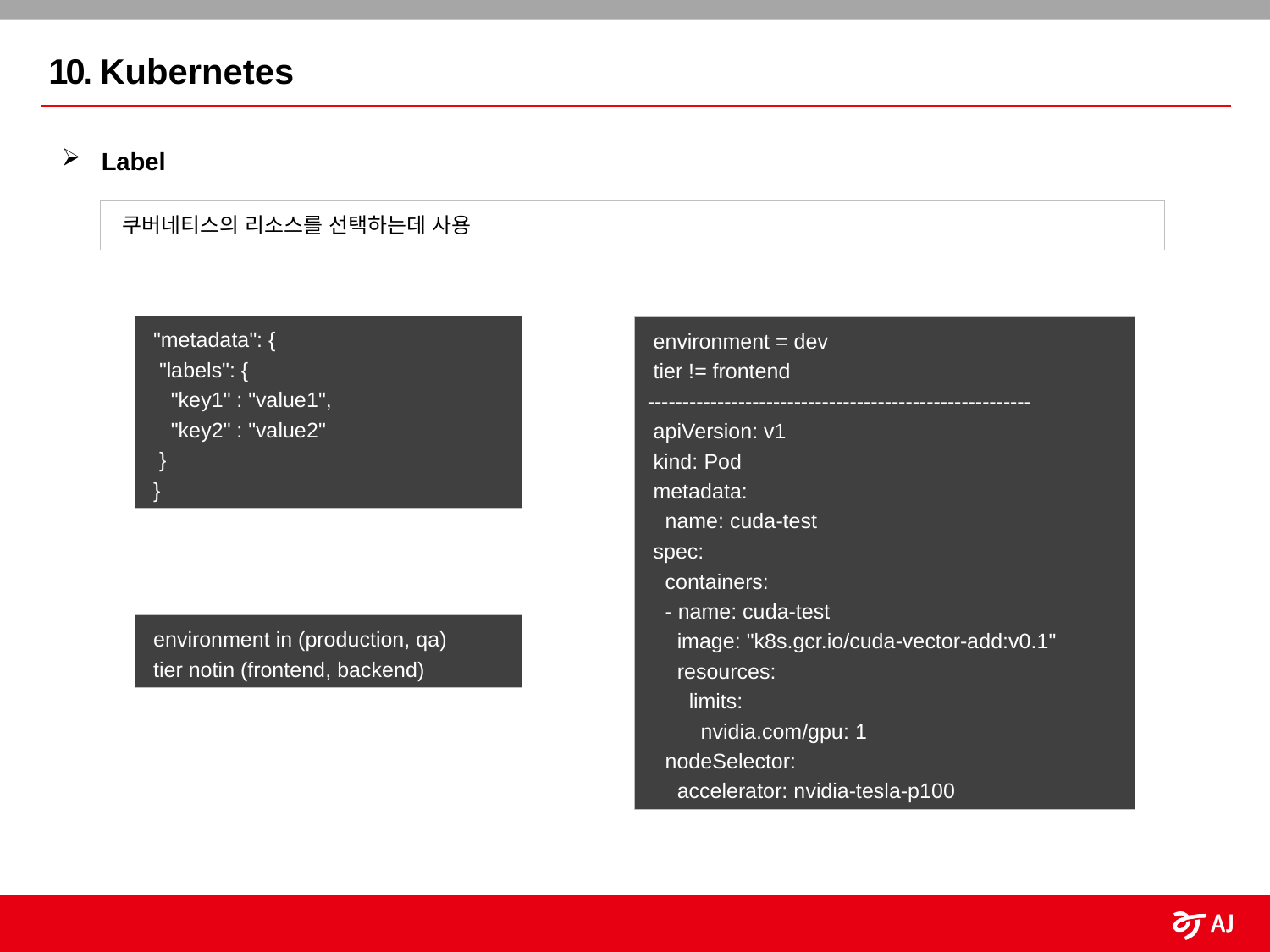

10. Kubernetes
Label
 쿠버네티스의 리소스를 선택하는데 사용
 "metadata": {
  "labels": {
    "key1" : "value1",
    "key2" : "value2"
  }
 }
 environment = dev
 tier != frontend
-------------------------------------------------------
 apiVersion: v1
 kind: Pod
 metadata:
   name: cuda-test
 spec:
   containers:
   - name: cuda-test
     image: "k8s.gcr.io/cuda-vector-add:v0.1"
     resources:
       limits:
         nvidia.com/gpu: 1
   nodeSelector:
     accelerator: nvidia-tesla-p100
 environment in (production, qa)
 tier notin (frontend, backend)